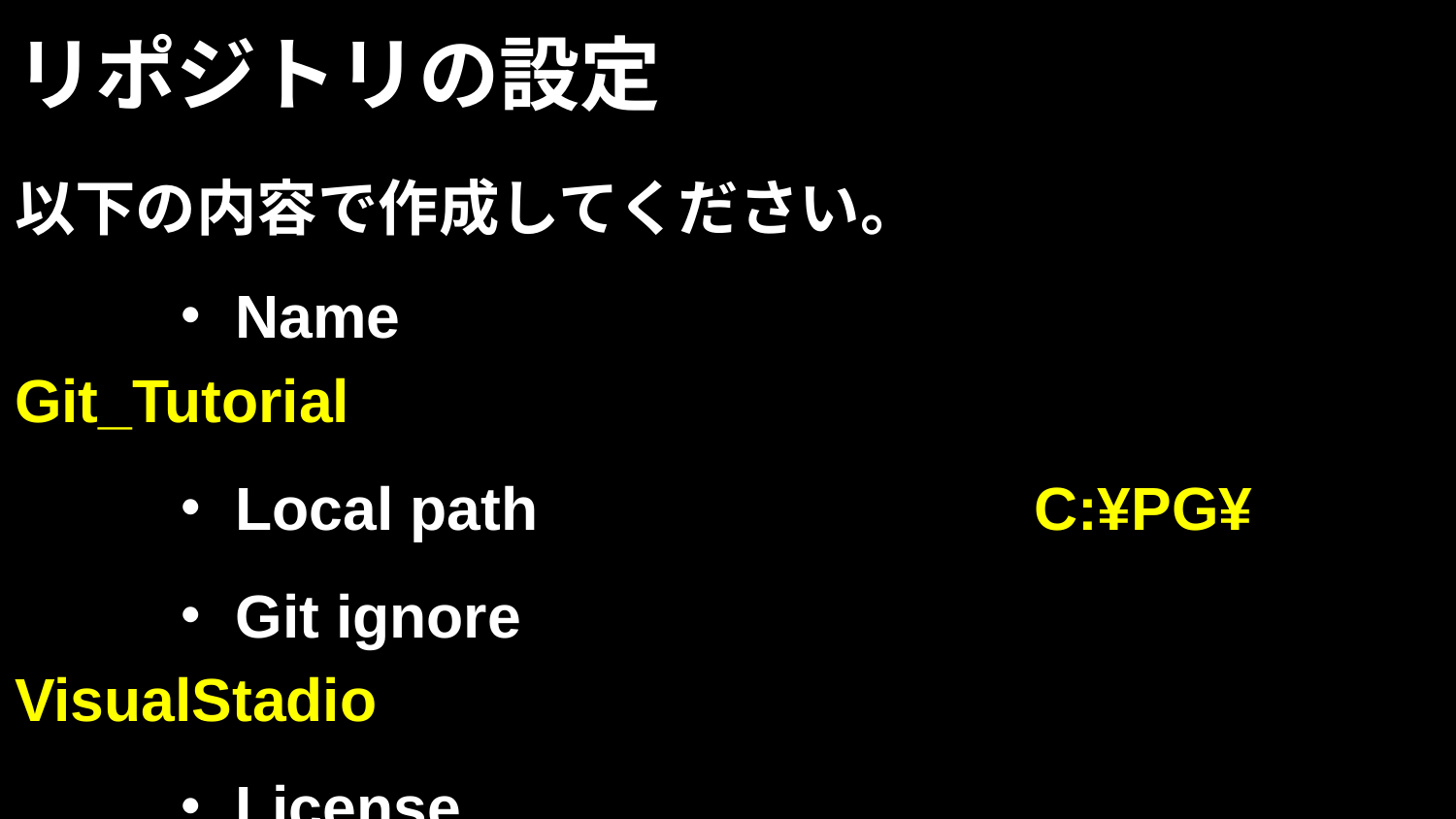

# リポジトリの設定
以下の内容で作成してください。
	・Name						Git_Tutorial
	・Local path				C:¥PG¥
	・Git ignore					VisualStadio
	・License						None
設定したら、「Create repository」を選択する。